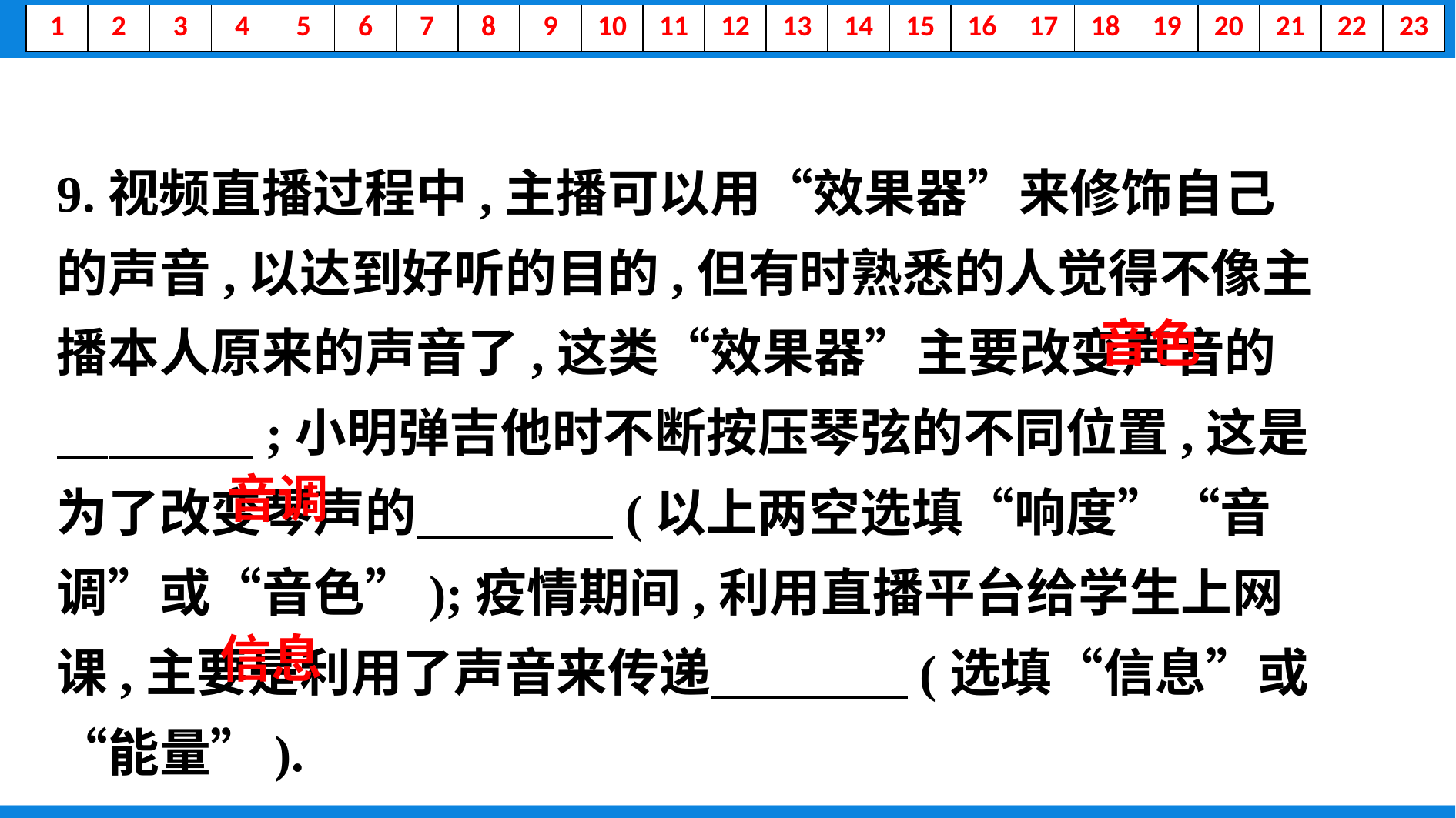

9.视频直播过程中,主播可以用“效果器”来修饰自己的声音,以达到好听的目的,但有时熟悉的人觉得不像主播本人原来的声音了,这类“效果器”主要改变声音的　        　;小明弹吉他时不断按压琴弦的不同位置,这是为了改变琴声的　        　(以上两空选填“响度”“音调”或“音色”);疫情期间,利用直播平台给学生上网课,主要是利用了声音来传递　        　(选填“信息”或“能量”).
　音色
　音调
　信息